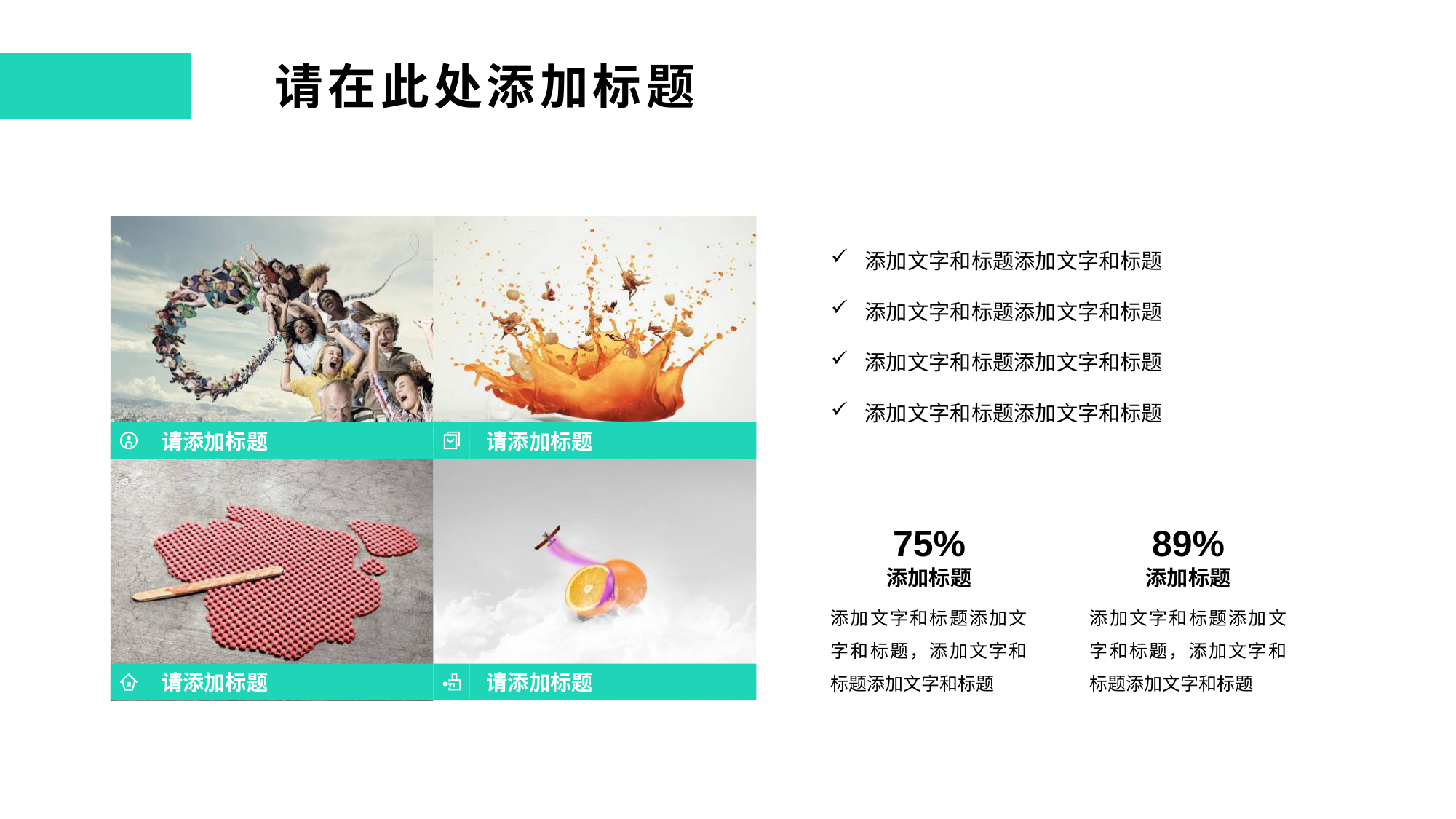

请在此处添加标题

添加文字和标题添加文字和标题
添加文字和标题添加文字和标题
添加文字和标题添加文字和标题
添加文字和标题添加文字和标题
请添加标题
请添加标题

75%
89%
添加标题
添加标题
添加文字和标题添加文字和标题，添加文字和标题添加文字和标题
添加文字和标题添加文字和标题，添加文字和标题添加文字和标题
请添加标题
请添加标题